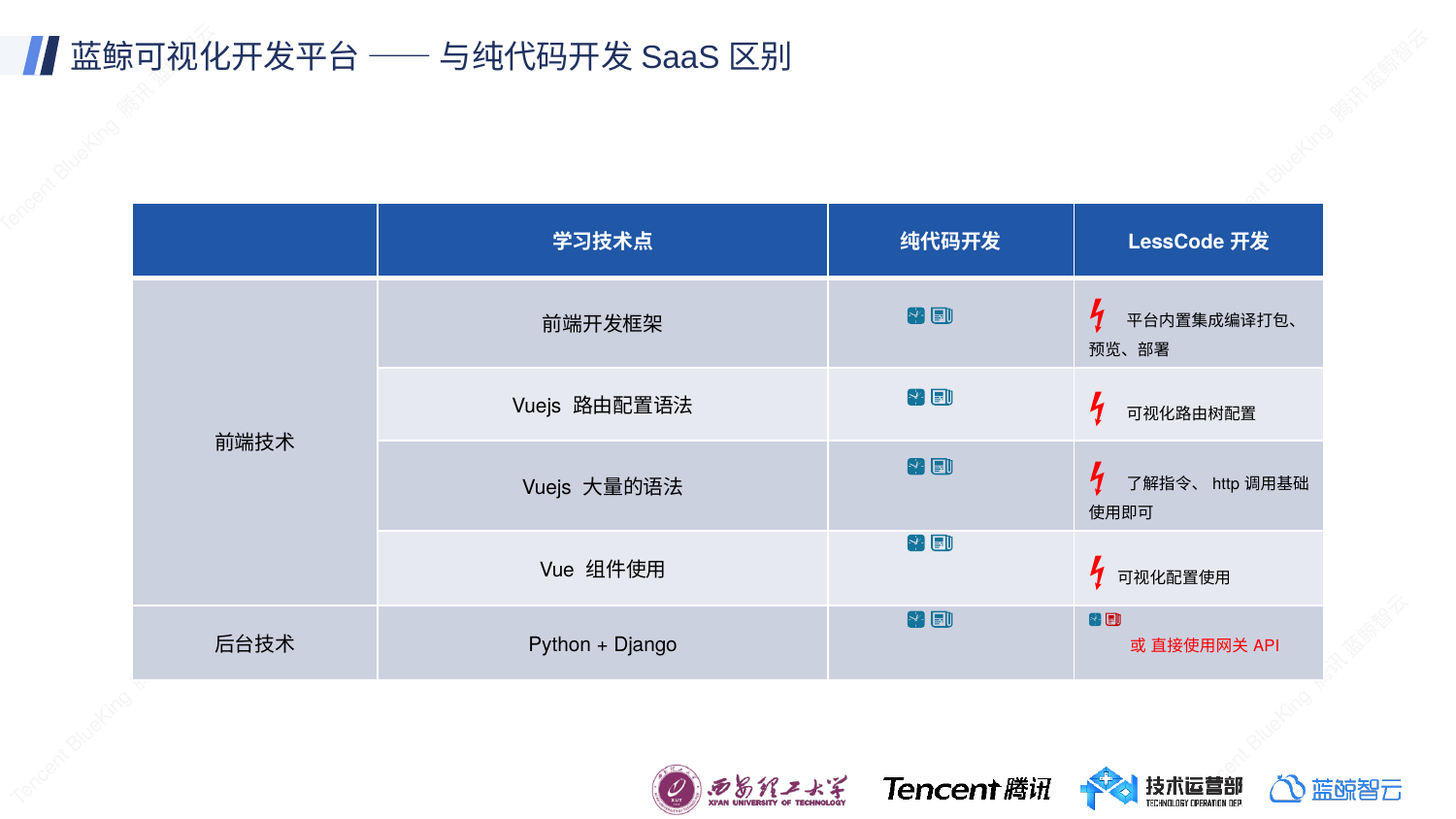

# 蓝鲸可视化开发平台 —— 与纯代码开发SaaS区别
|  | 学习技术点 | 纯代码开发 | LessCode开发 |
| --- | --- | --- | --- |
| 前端技术 | 前端开发框架 |  | ⚡ 平台内置集成编译打包、预览、部署 |
|  | Vuejs 路由配置语法 |  | ⚡ 可视化路由树配置 |
|  | Vuejs 大量的语法 |  | ⚡ 了解指令、http调用基础使用即可 |
|  | Vue 组件使用 |  | ⚡ 可视化配置使用 |
| 后台技术 | Python + Django |  | 或 直接使用网关API |